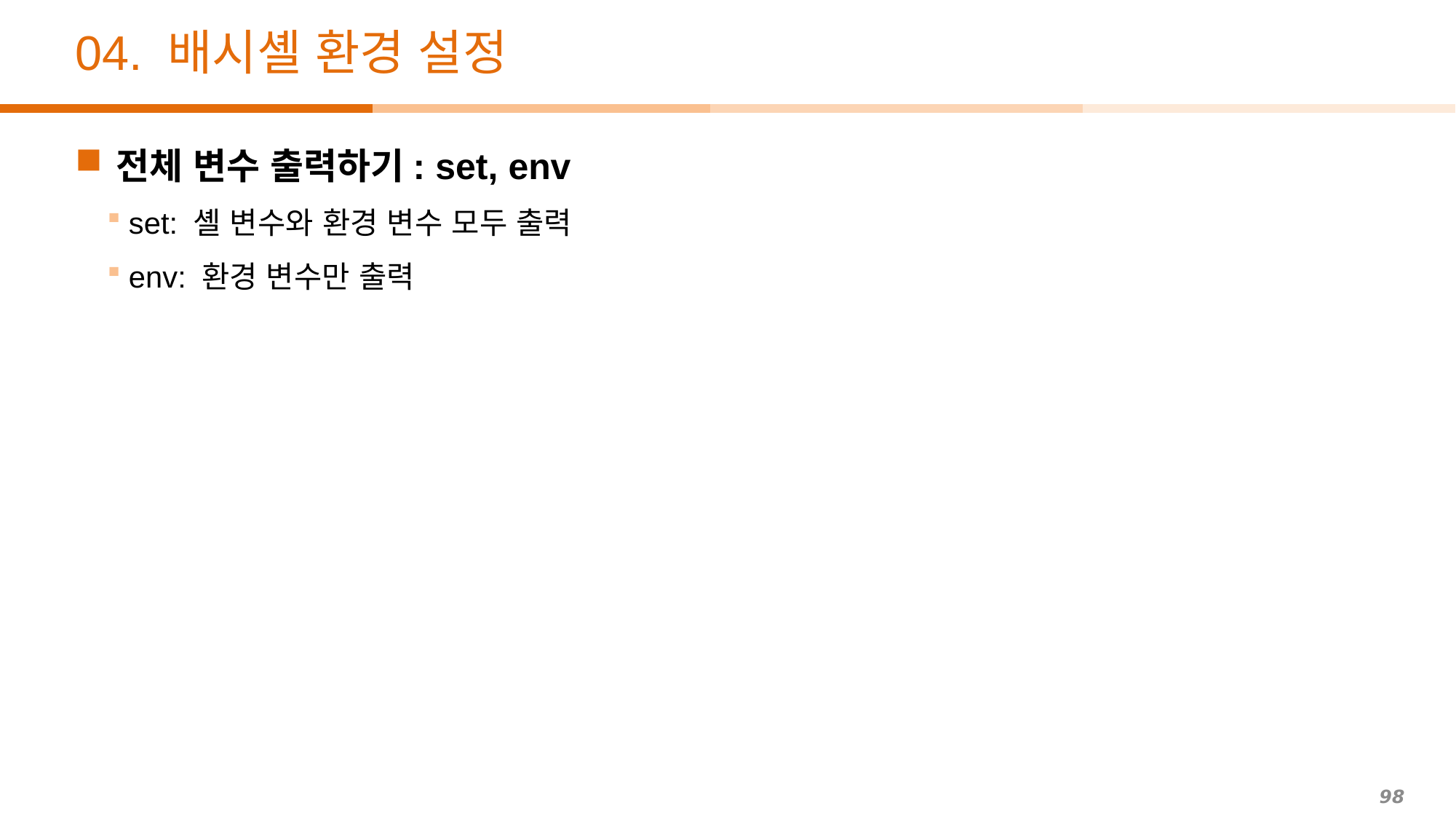

# 04. 배시셸 환경 설정
전체 변수 출력하기: set, env
set: 셸 변수와 환경 변수 모두 출력
env: 환경 변수만 출력